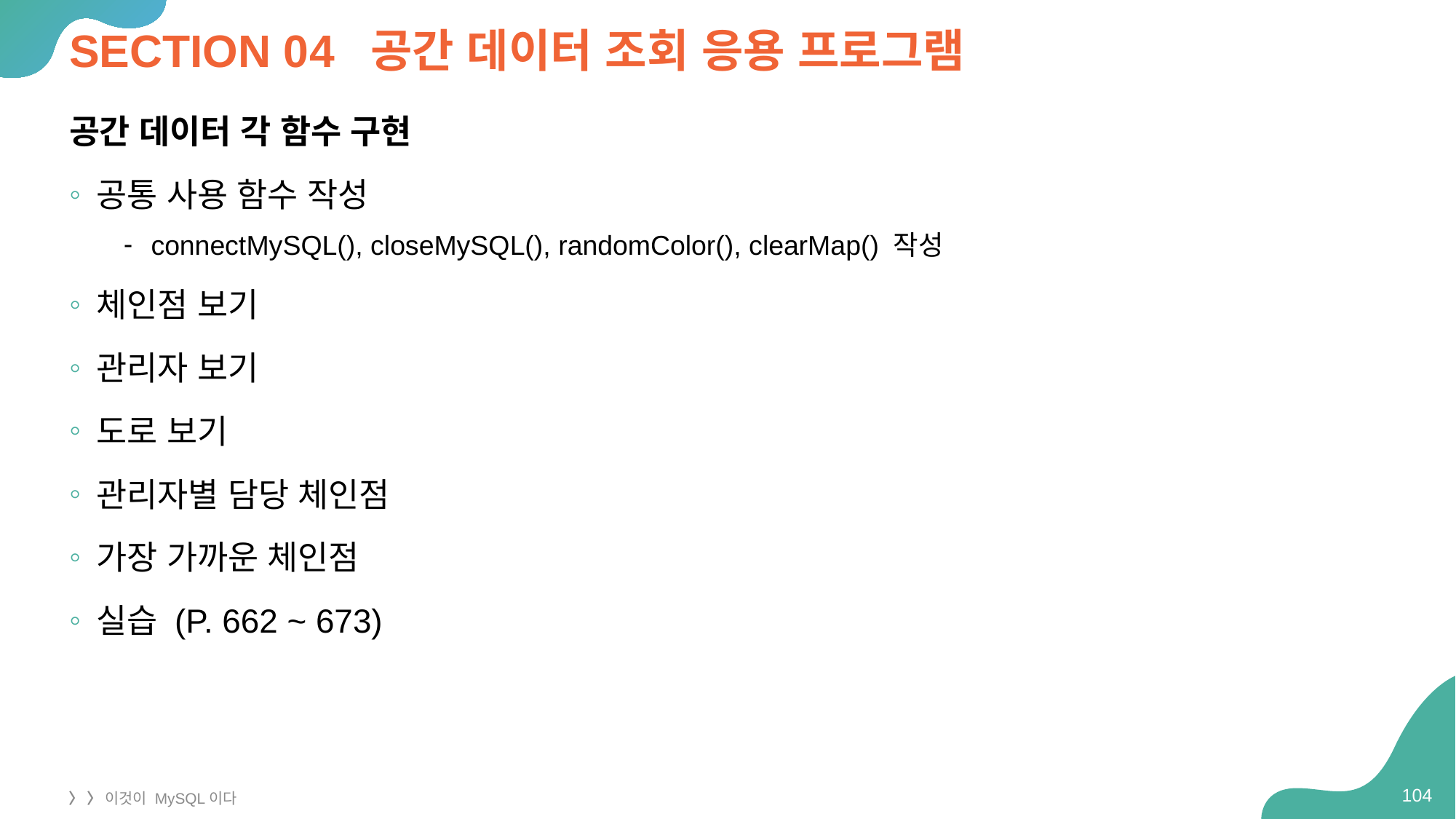

# SECTION 04  공간 데이터 조회 응용 프로그램
공간 데이터 각 함수 구현
공통 사용 함수 작성
connectMySQL(), closeMySQL(), randomColor(), clearMap() 작성
체인점 보기
관리자 보기
도로 보기
관리자별 담당 체인점
가장 가까운 체인점
실습 (P. 662 ~ 673)

104
〉 〉 이것이 MySQL이다